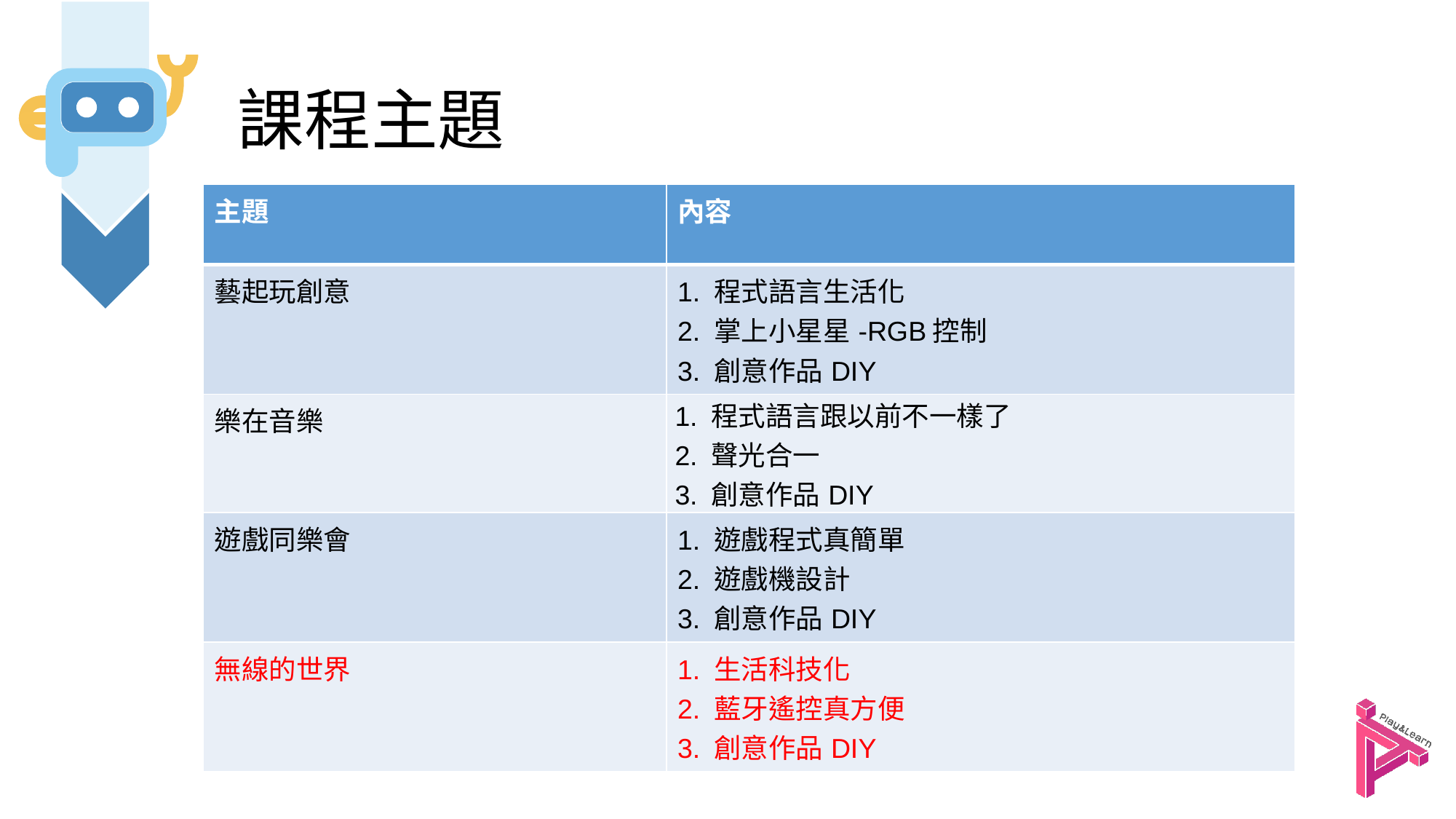

# 課程主題
| 主題 | 內容 |
| --- | --- |
| 藝起玩創意 | 1. 程式語言生活化 2. 掌上小星星-RGB控制 3. 創意作品DIY |
| 樂在音樂 | 1. 程式語言跟以前不一樣了 2. 聲光合一 3. 創意作品DIY |
| 遊戲同樂會 | 1. 遊戲程式真簡單 2. 遊戲機設計 3. 創意作品DIY |
| 無線的世界 | 1. 生活科技化 2. 藍牙遙控真方便 3. 創意作品DIY |